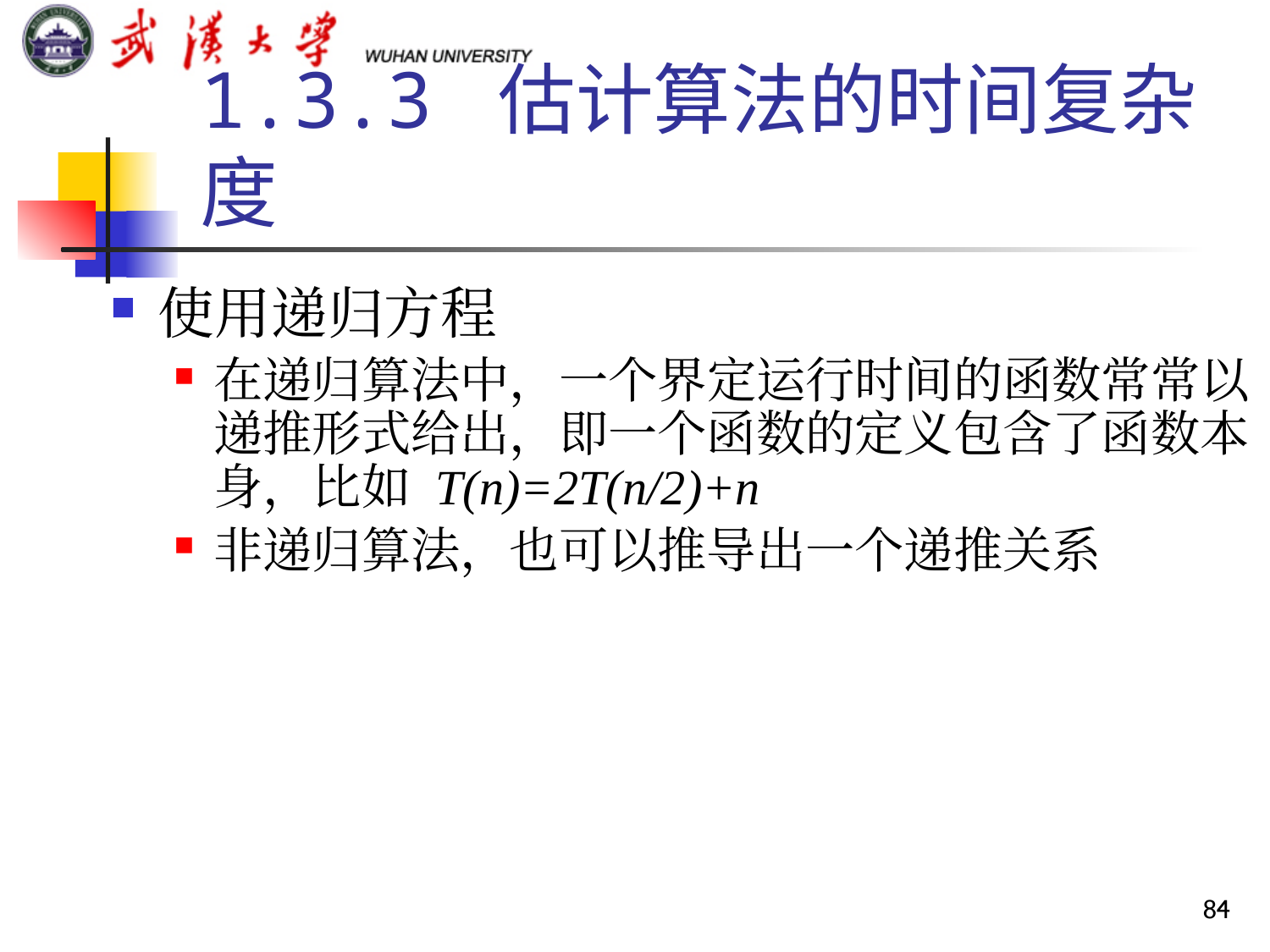

1.3.3 估计算法的时间复杂度
使用递归方程
在递归算法中，一个界定运行时间的函数常常以递推形式给出，即一个函数的定义包含了函数本身，比如 T(n)=2T(n/2)+n
非递归算法，也可以推导出一个递推关系

84